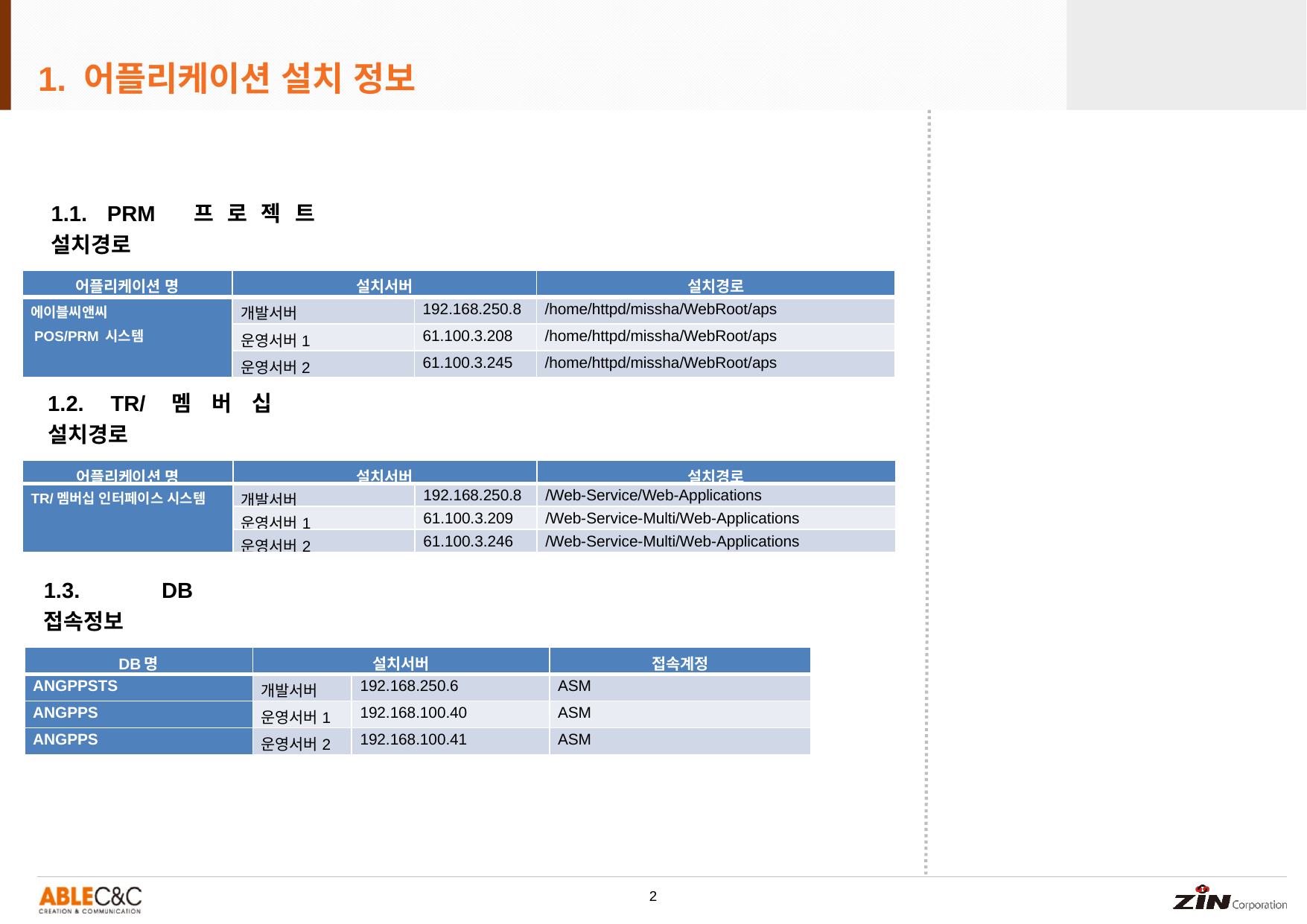

1. 어플리케이션 설치 정보

1.1. PRM 프로젝트 설치경로
| 어플리케이션 명 | 설치서버 |  | 설치경로 |
| --- | --- | --- | --- |
| 에이블씨앤씨 POS/PRM 시스템 | 개발서버 | 192.168.250.8 | /home/httpd/missha/WebRoot/aps |
|  | 운영서버1 | 61.100.3.208 | /home/httpd/missha/WebRoot/aps |
|  | 운영서버2 | 61.100.3.245 | /home/httpd/missha/WebRoot/aps |
1.2. TR/멤버십 설치경로
| 어플리케이션 명 | 설치서버 |  | 설치경로 |
| --- | --- | --- | --- |
| TR/멤버십 인터페이스 시스템 | 개발서버 | 192.168.250.8 | /Web-Service/Web-Applications |
|  | 운영서버1 | 61.100.3.209 | /Web-Service-Multi/Web-Applications |
|  | 운영서버2 | 61.100.3.246 | /Web-Service-Multi/Web-Applications |
1.3. DB접속정보
| DB명 | 설치서버 |  | 접속계정 |
| --- | --- | --- | --- |
| ANGPPSTS | 개발서버 | 192.168.250.6 | ASM |
| ANGPPS | 운영서버1 | 192.168.100.40 | ASM |
| ANGPPS | 운영서버2 | 192.168.100.41 | ASM |